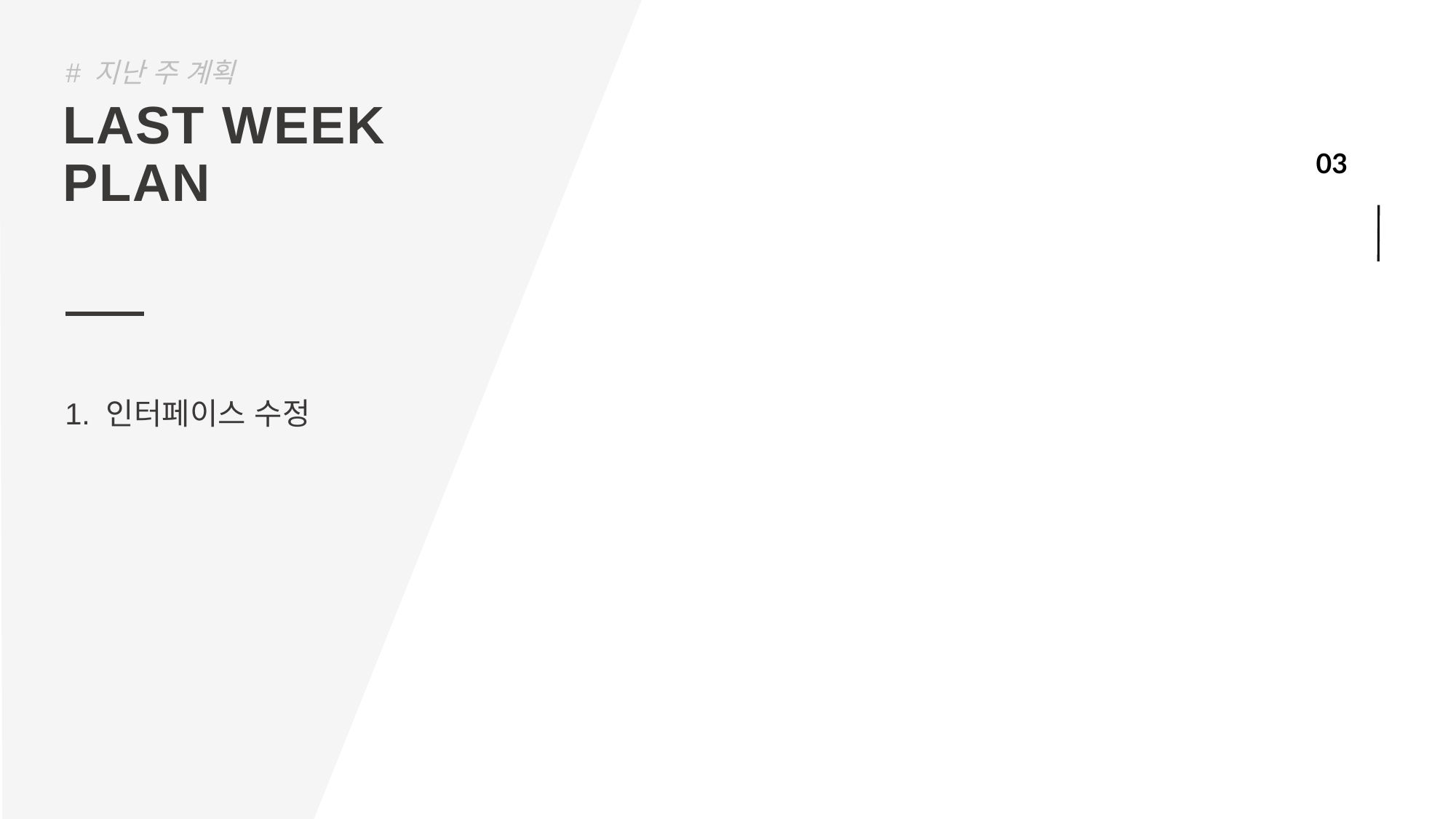

# 지난 주 계획
LAST WEEK
PLAN
인터페이스 수정